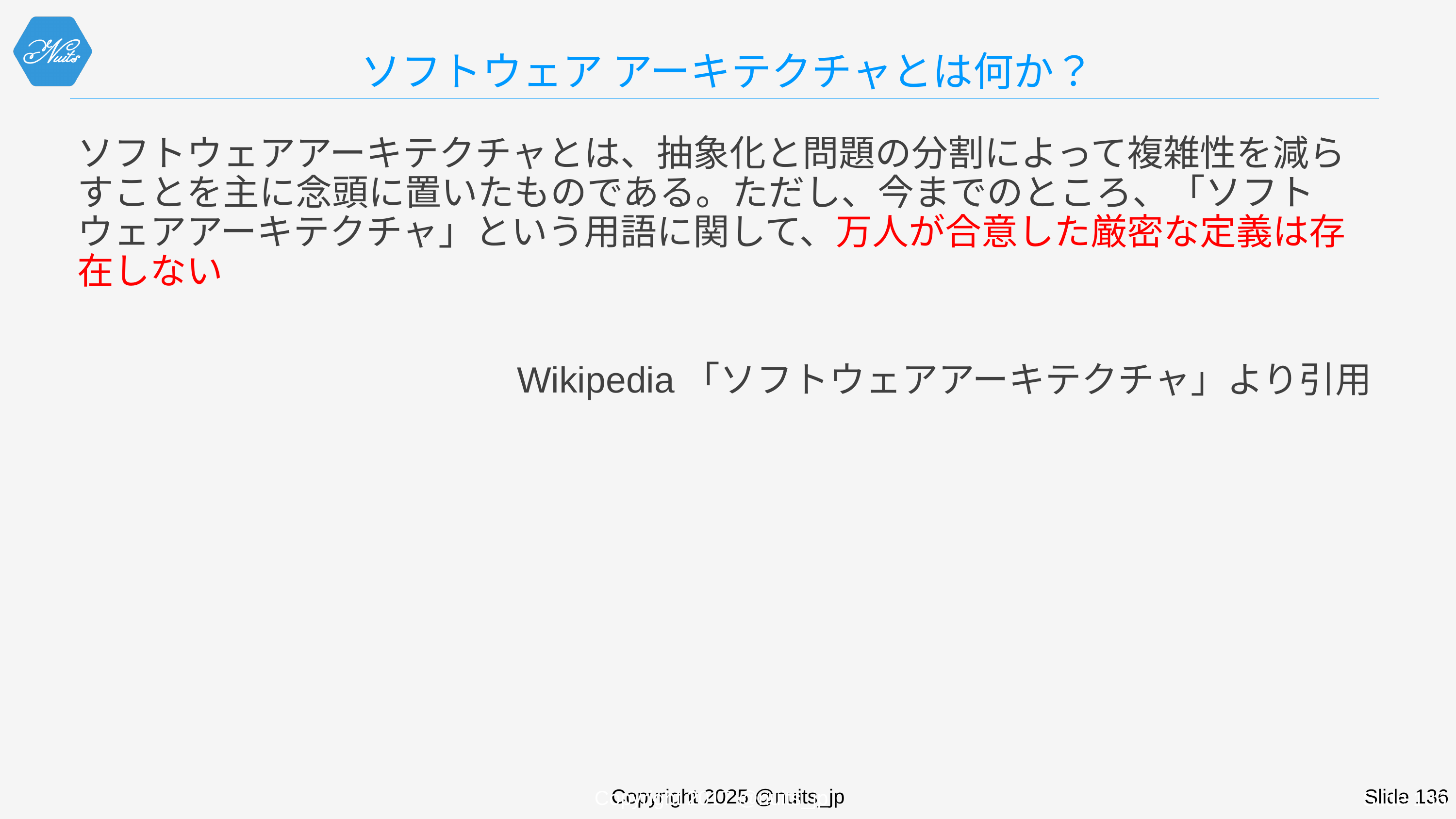

# ソフトウェア アーキテクチャとは何か？
ソフトウェアアーキテクチャとは、抽象化と問題の分割によって複雑性を減らすことを主に念頭に置いたものである。ただし、今までのところ、「ソフトウェアアーキテクチャ」という用語に関して、万人が合意した厳密な定義は存在しない

Wikipedia「ソフトウェアアーキテクチャ」より引用

Copyright 2017 @nuits_jp
Slide 136